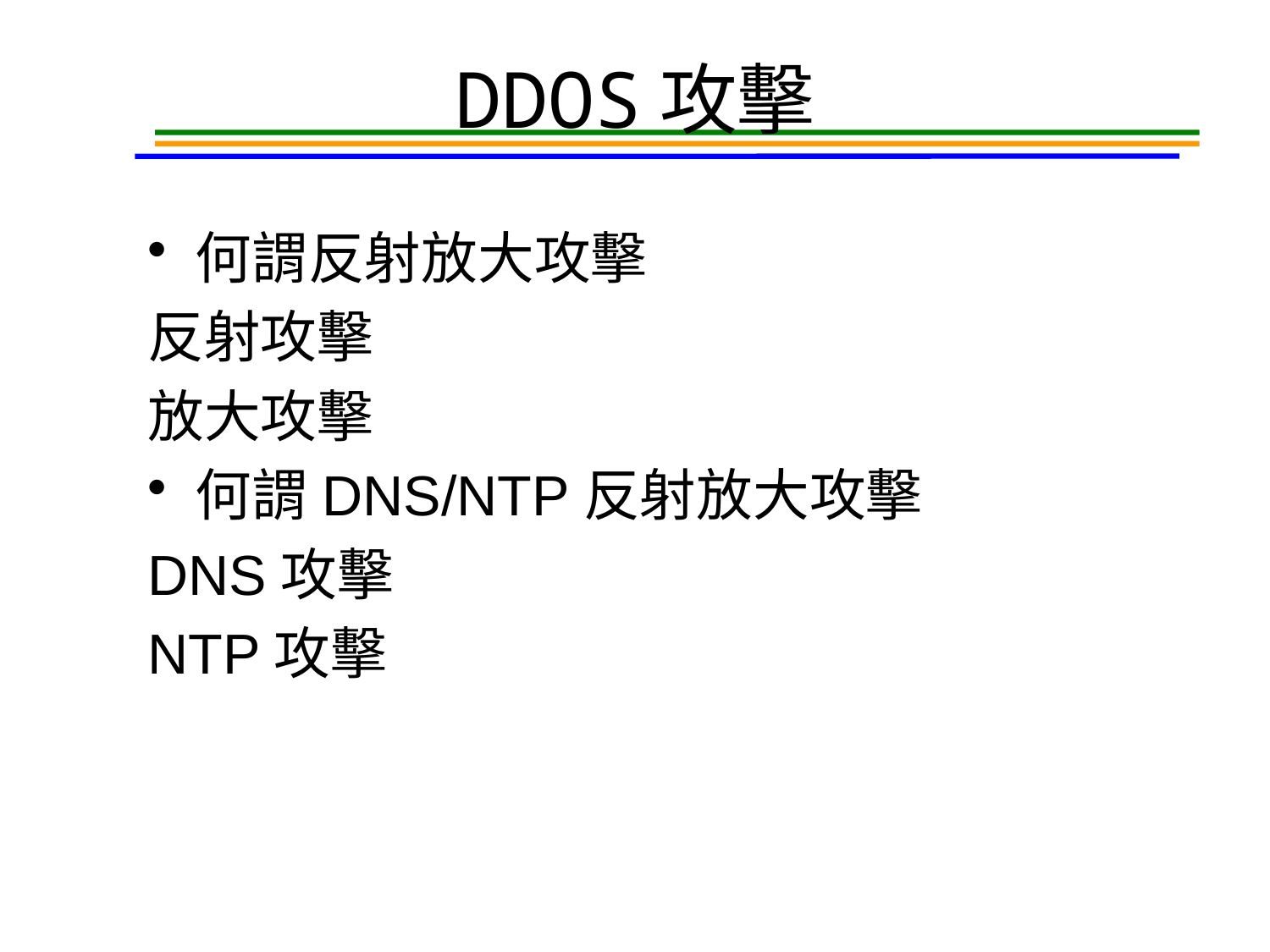

# DDOS攻擊
何謂反射放大攻擊
反射攻擊
放大攻擊
何謂DNS/NTP反射放大攻擊
DNS攻擊
NTP攻擊